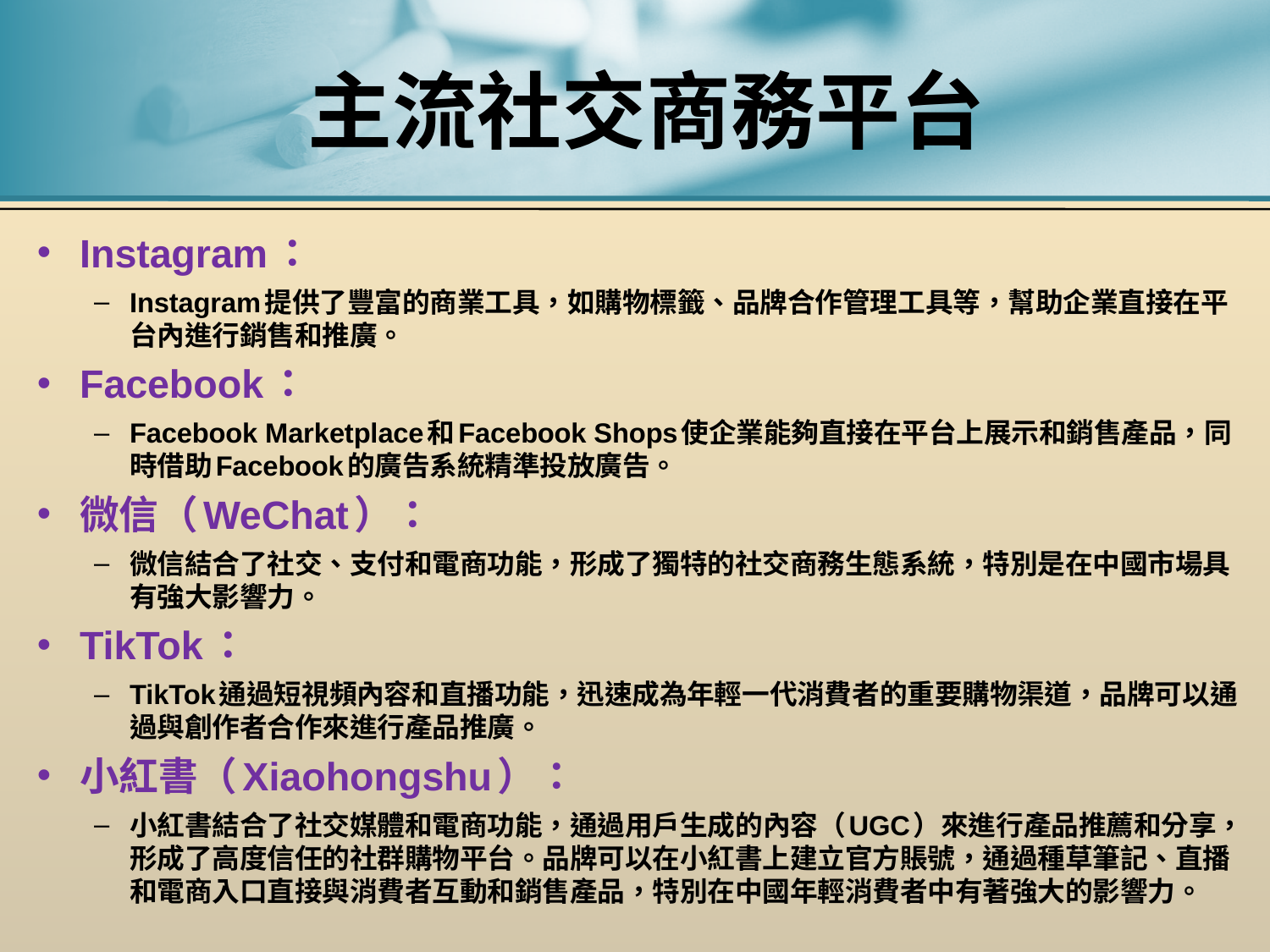

# 主流社交商務平台
Instagram：
Instagram提供了豐富的商業工具，如購物標籤、品牌合作管理工具等，幫助企業直接在平台內進行銷售和推廣。
Facebook：
Facebook Marketplace和Facebook Shops使企業能夠直接在平台上展示和銷售產品，同時借助Facebook的廣告系統精準投放廣告。
微信（WeChat）：
微信結合了社交、支付和電商功能，形成了獨特的社交商務生態系統，特別是在中國市場具有強大影響力。
TikTok：
TikTok通過短視頻內容和直播功能，迅速成為年輕一代消費者的重要購物渠道，品牌可以通過與創作者合作來進行產品推廣。
小紅書（Xiaohongshu）：
小紅書結合了社交媒體和電商功能，通過用戶生成的內容（UGC）來進行產品推薦和分享，形成了高度信任的社群購物平台。品牌可以在小紅書上建立官方賬號，通過種草筆記、直播和電商入口直接與消費者互動和銷售產品，特別在中國年輕消費者中有著強大的影響力。